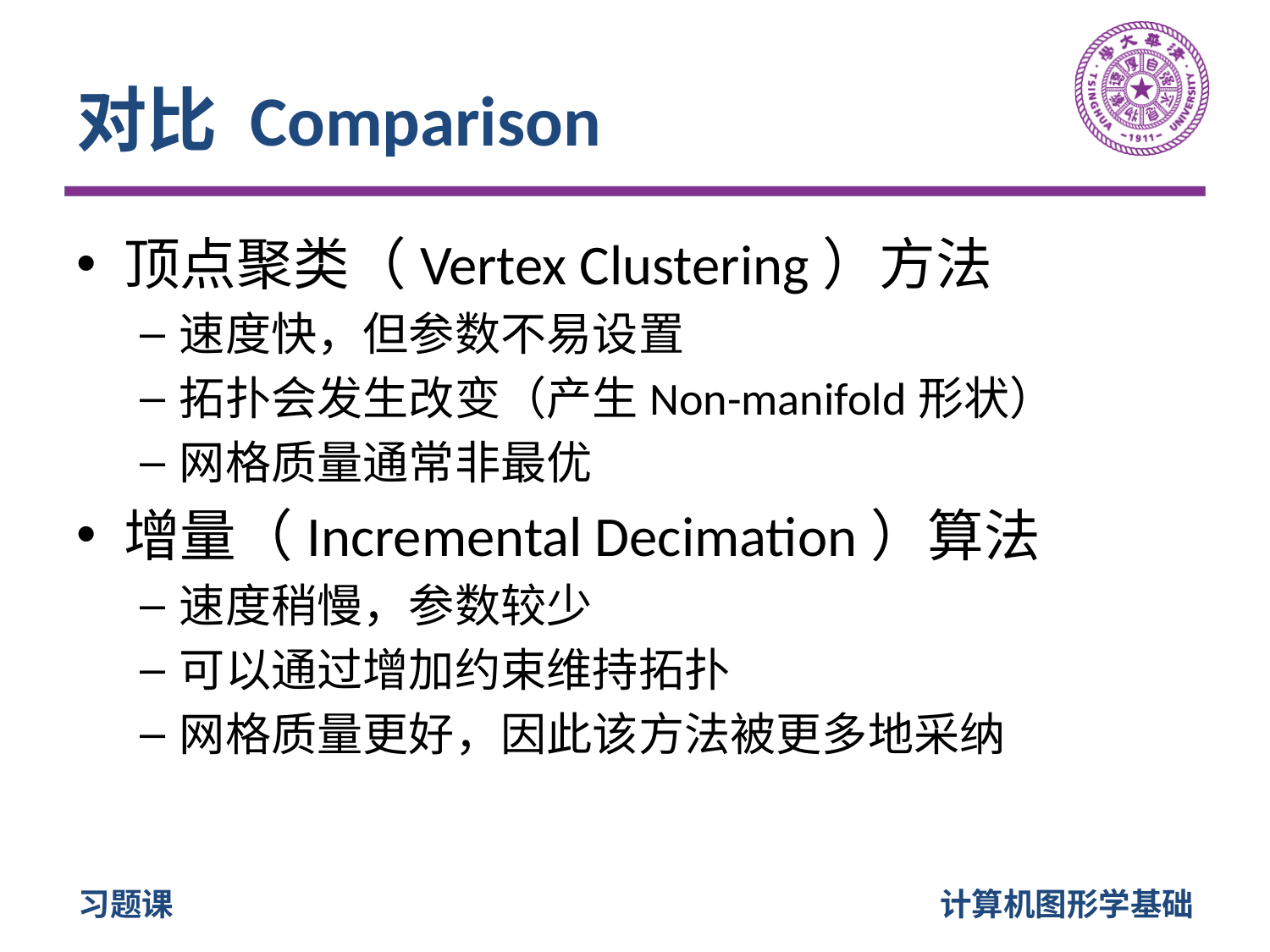

# 对比 Comparison
顶点聚类（Vertex Clustering）方法
速度快，但参数不易设置
拓扑会发生改变（产生Non-manifold形状）
网格质量通常非最优
增量（Incremental Decimation）算法
速度稍慢，参数较少
可以通过增加约束维持拓扑
网格质量更好，因此该方法被更多地采纳